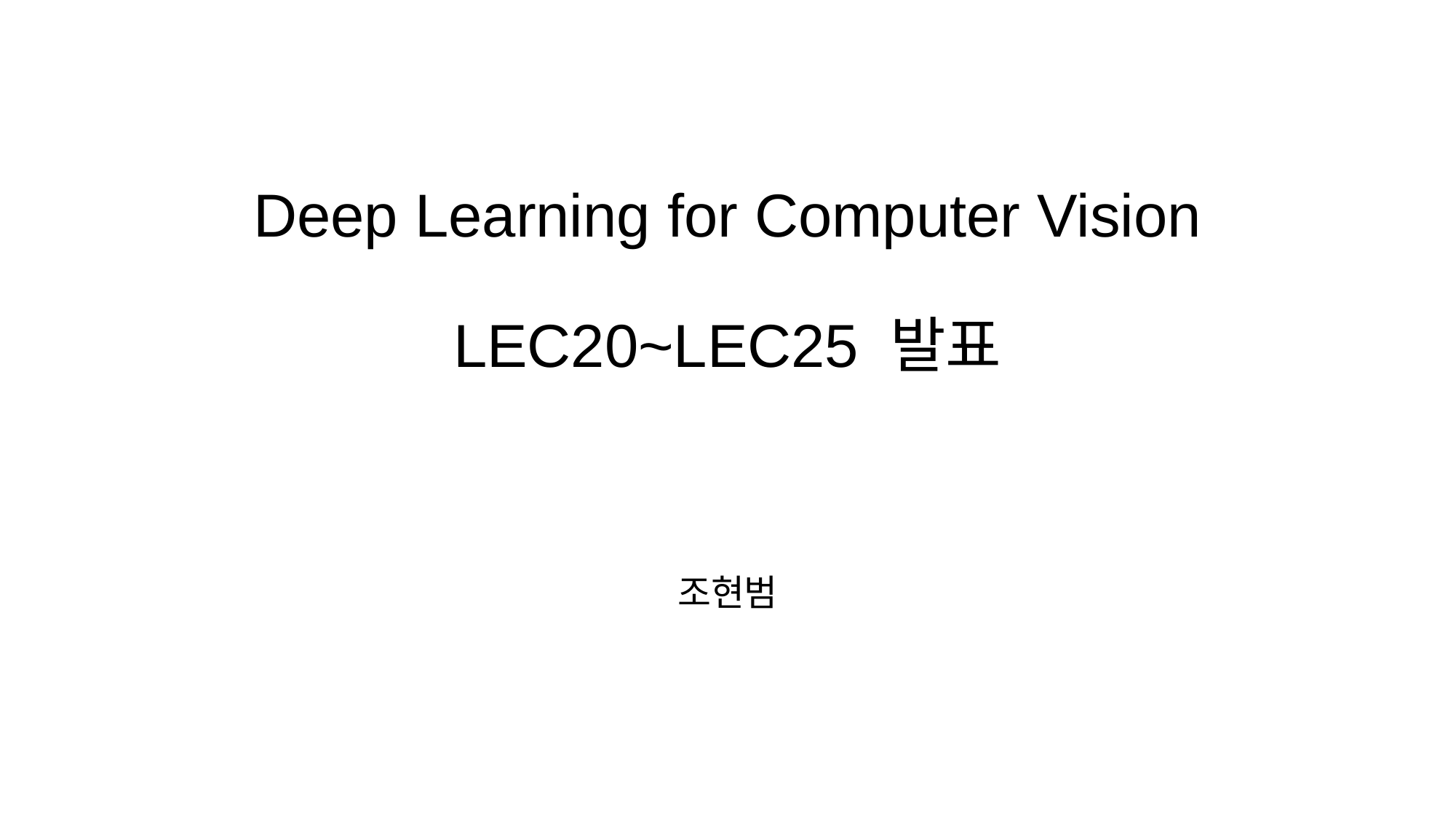

# Deep Learning for Computer Vision LEC20~LEC25 발표
조현범